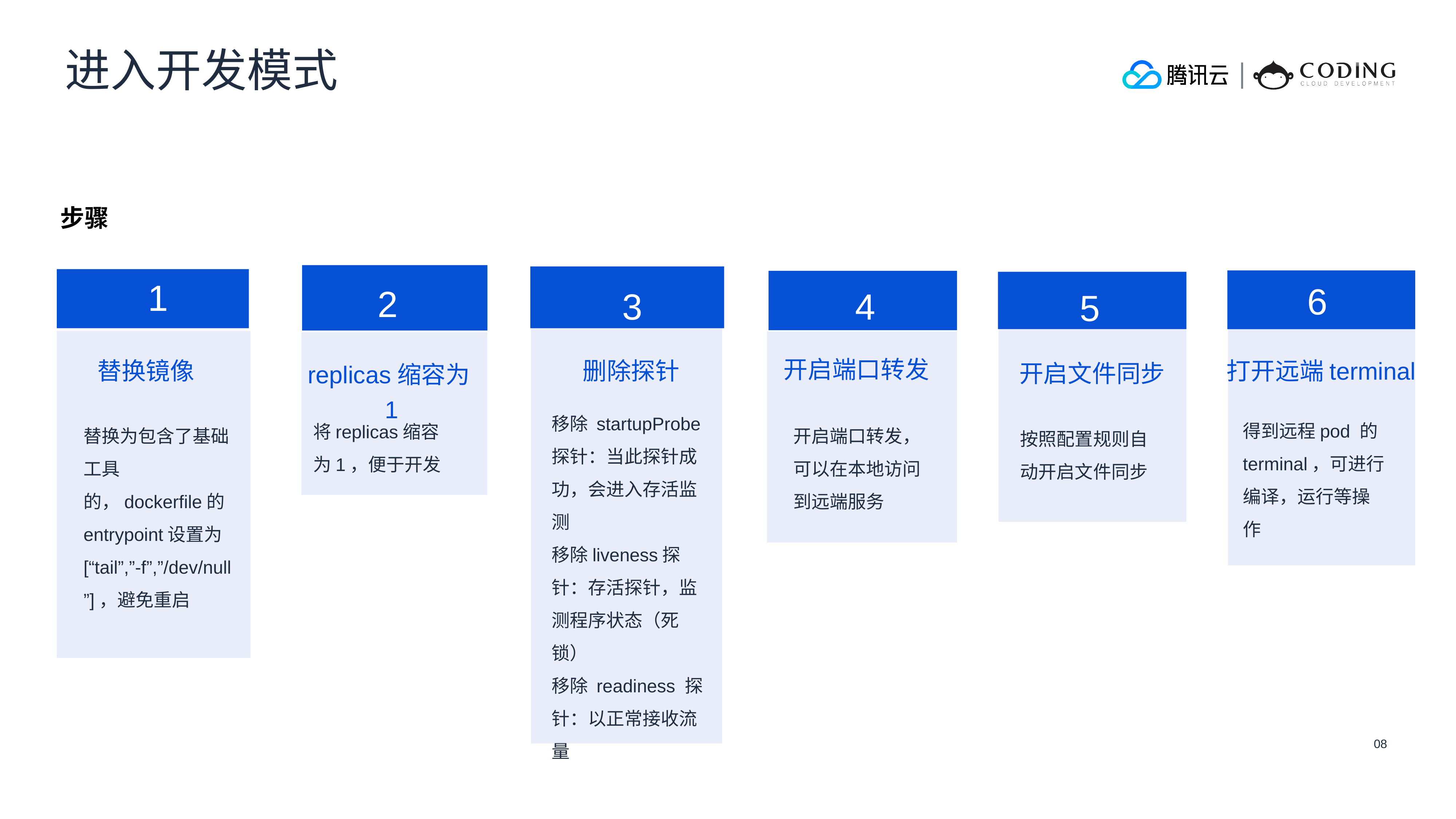

进入开发模式
步骤
1

6

2

3

4

5

开启端口转发
替换镜像
删除探针
打开远端terminal
开启文件同步
replicas缩容为1
移除 startupProbe探针：当此探针成功，会进入存活监测
移除liveness探针：存活探针，监测程序状态（死锁）
移除 readiness 探针：以正常接收流量
得到远程pod 的 terminal，可进行编译，运行等操作
将replicas缩容为1，便于开发
替换为包含了基础工具的，dockerfile的entrypoint设置为 [“tail”,”-f”,”/dev/null”]，避免重启
开启端口转发，可以在本地访问到远端服务
按照配置规则自动开启文件同步
08